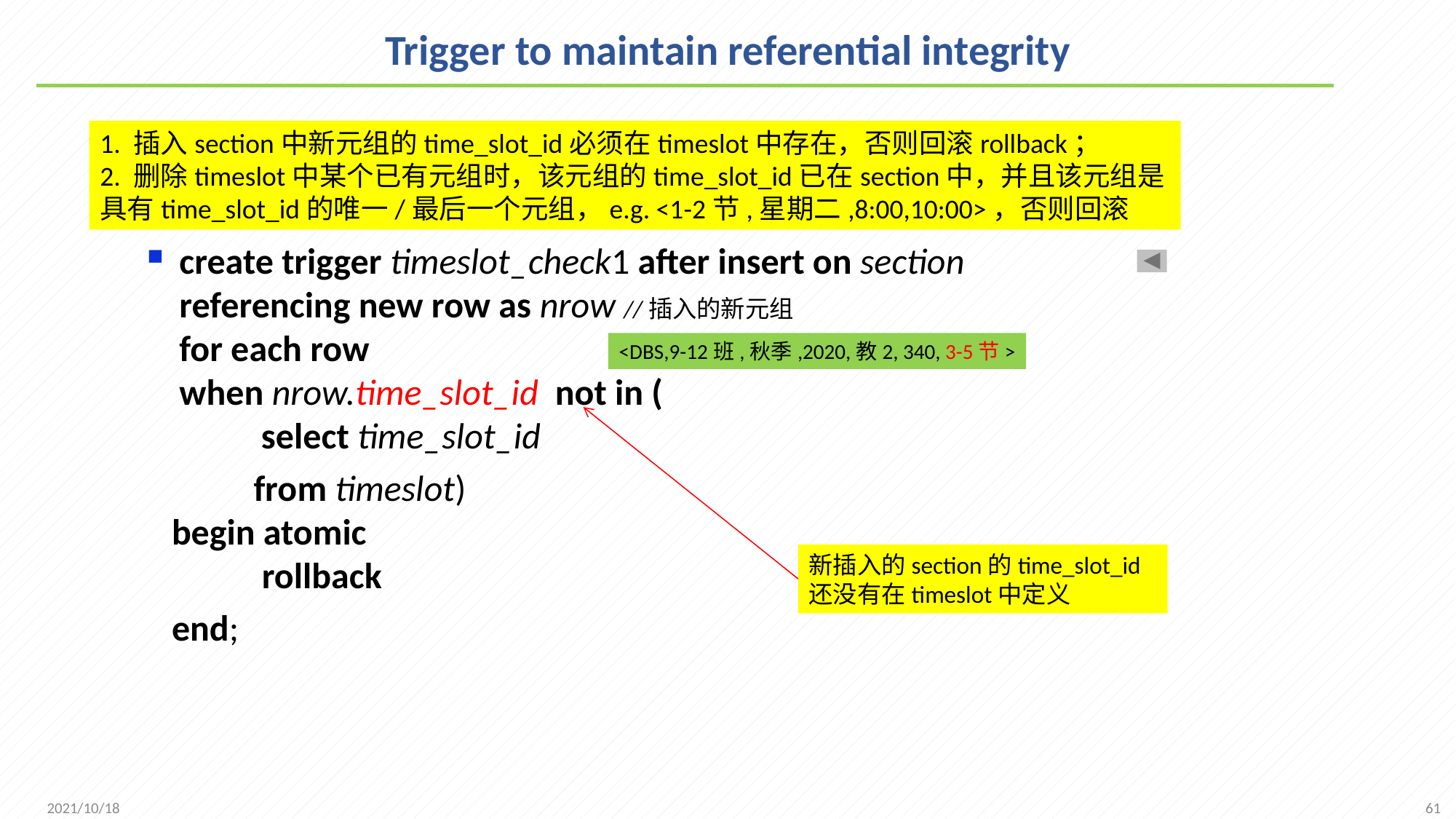

# Trigger to maintain referential integrity

1. 插入section中新元组的time_slot_id必须在timeslot中存在，否则回滚rollback；
2. 删除timeslot中某个已有元组时，该元组的time_slot_id已在section中，并且该元组是具有time_slot_id的唯一/最后一个元组，e.g. <1-2节,星期二,8:00,10:00>，否则回滚
create trigger timeslot_check1 after insert on section
referencing new row as nrow //插入的新元组
for each row
when nrow.time_slot_id  not in (
          select time_slot_id
             from timeslot)
   begin atomic
              rollback
   end;

<DBS,9-12班,秋季,2020,教2, 340, 3-5节>
新插入的section的time_slot_id还没有在timeslot中定义
61
2021/10/18